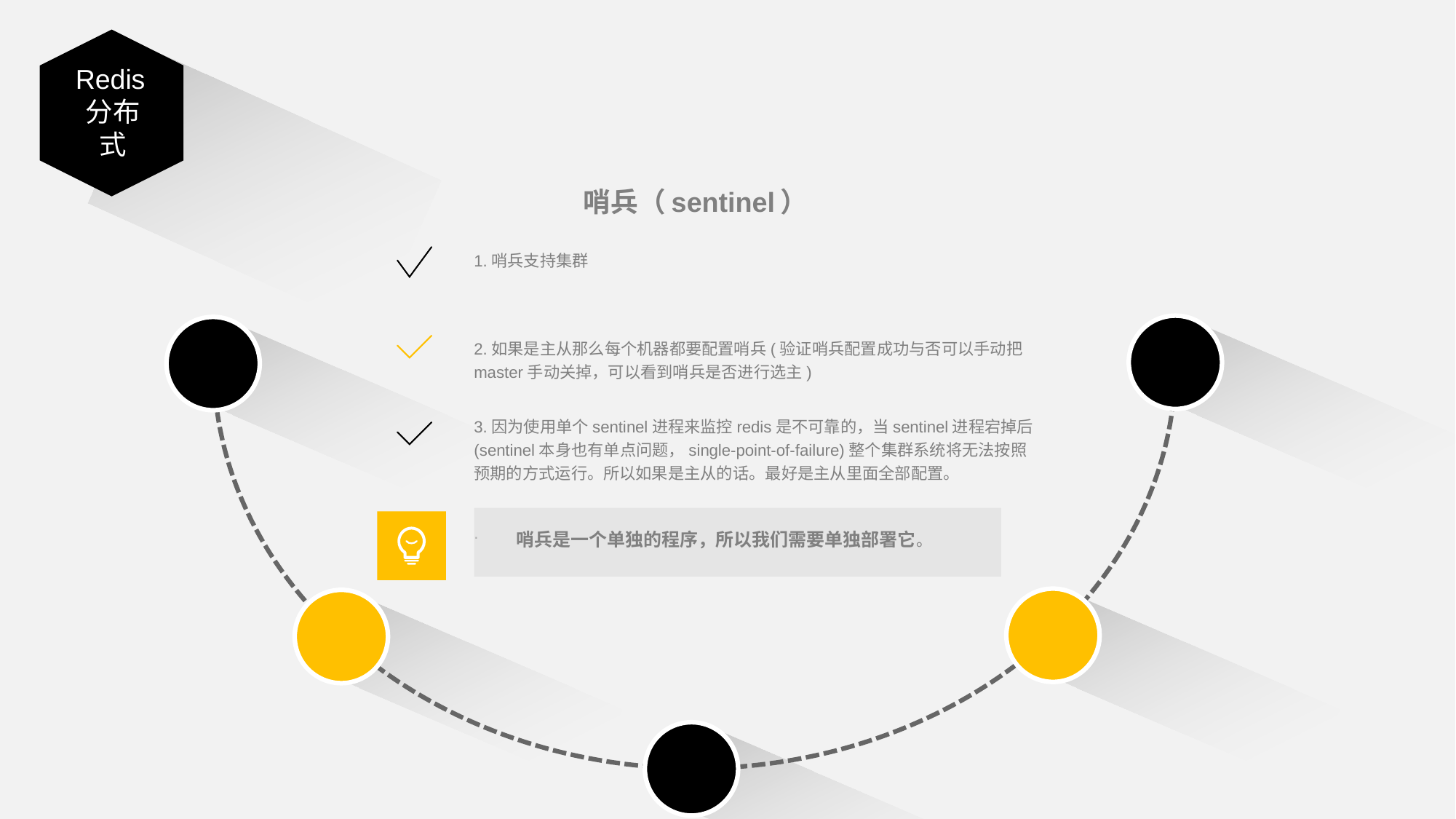

Redis分布式
哨兵（sentinel）

1.哨兵支持集群

2.如果是主从那么每个机器都要配置哨兵(验证哨兵配置成功与否可以手动把master手动关掉，可以看到哨兵是否进行选主)

3.因为使用单个sentinel进程来监控redis是不可靠的，当sentinel进程宕掉后(sentinel本身也有单点问题，single-point-of-failure)整个集群系统将无法按照预期的方式运行。所以如果是主从的话。最好是主从里面全部配置。
.

         哨兵是一个单独的程序，所以我们需要单独部署它。